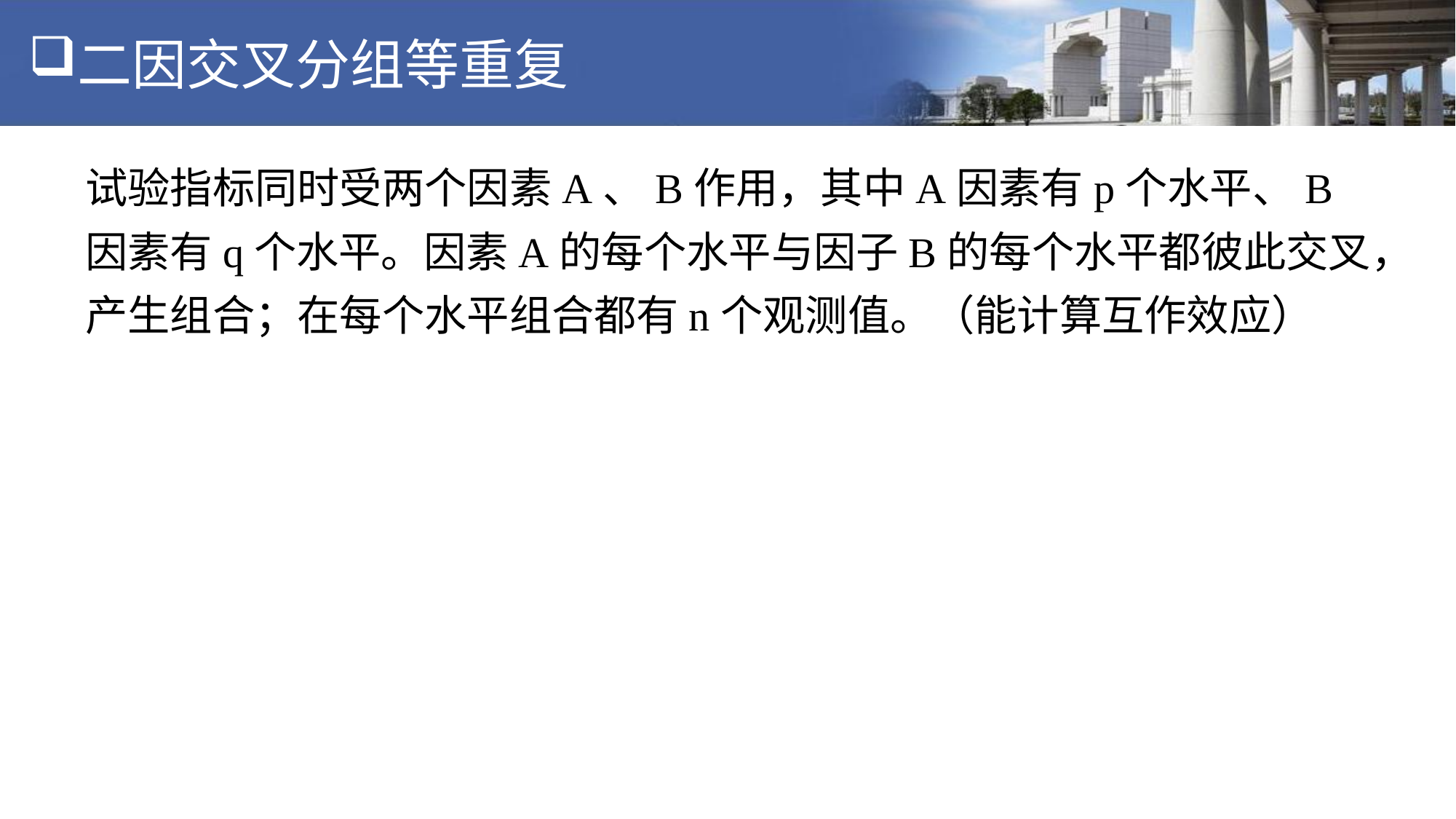

# 二因交叉分组等重复
试验指标同时受两个因素A、B作用，其中A因素有p个水平、B因素有q个水平。因素A的每个水平与因子B的每个水平都彼此交叉，产生组合；在每个水平组合都有n个观测值。（能计算互作效应）